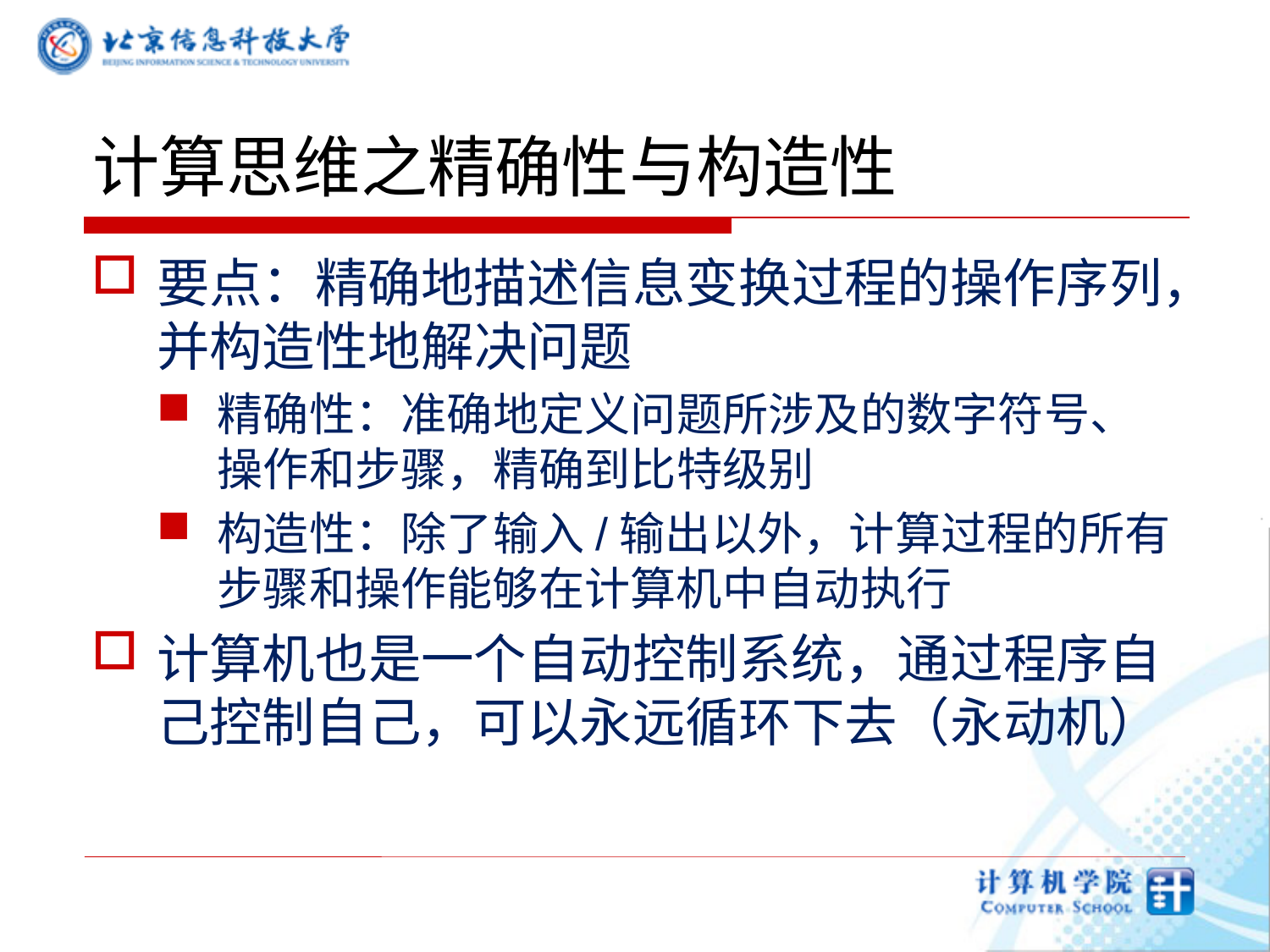

# 计算思维之精确性与构造性
要点：精确地描述信息变换过程的操作序列，并构造性地解决问题
精确性：准确地定义问题所涉及的数字符号、操作和步骤，精确到比特级别
构造性：除了输入/输出以外，计算过程的所有步骤和操作能够在计算机中自动执行
计算机也是一个自动控制系统，通过程序自己控制自己，可以永远循环下去（永动机）